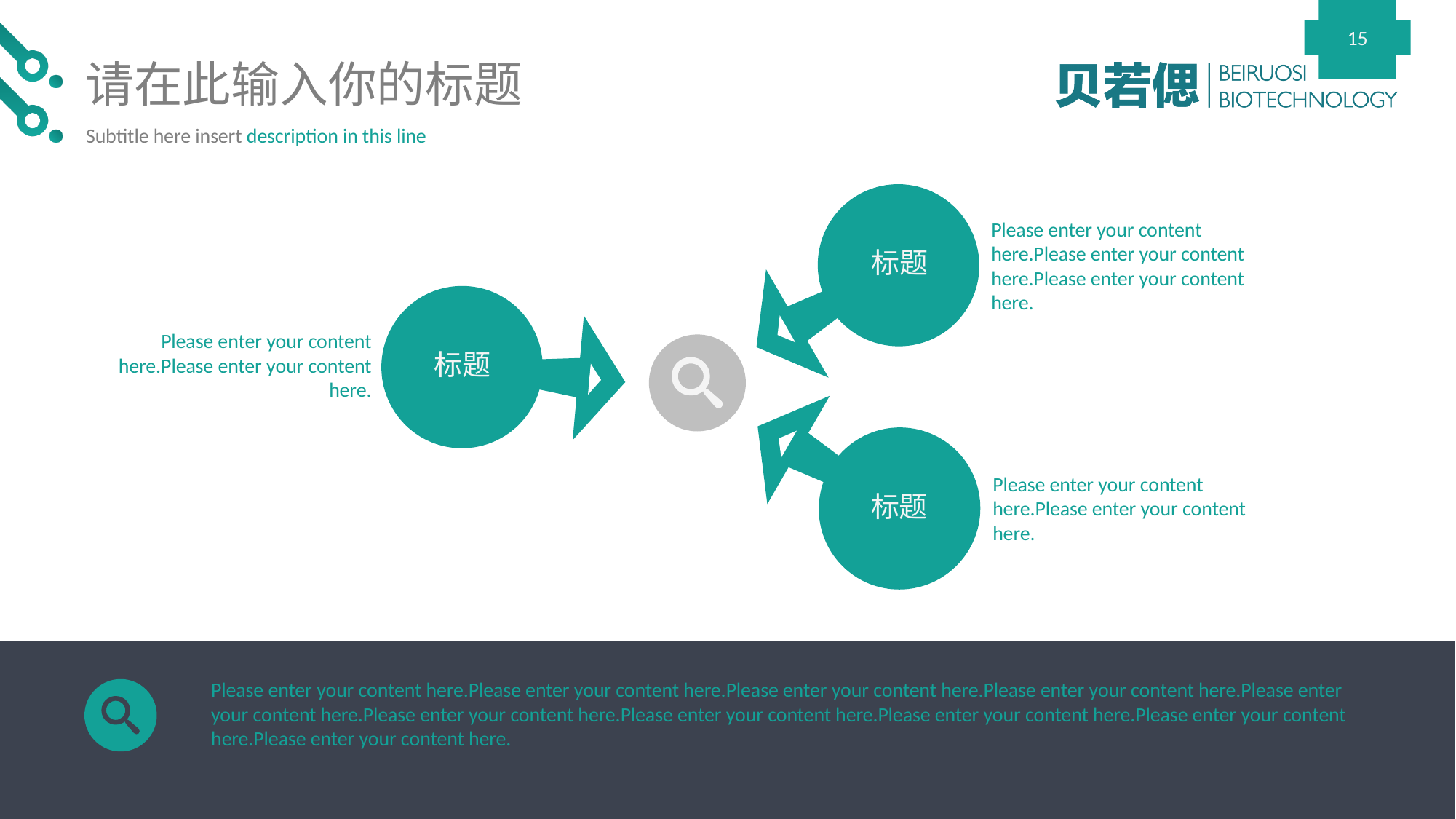

15
请在此输入你的标题
Subtitle here insert description in this line

Please enter your content here.Please enter your content here.Please enter your content here.
标题

Please enter your content here.Please enter your content here.

标题

Please enter your content here.Please enter your content here.
标题

Please enter your content here.Please enter your content here.Please enter your content here.Please enter your content here.Please enter your content here.Please enter your content here.Please enter your content here.Please enter your content here.Please enter your content here.Please enter your content here.